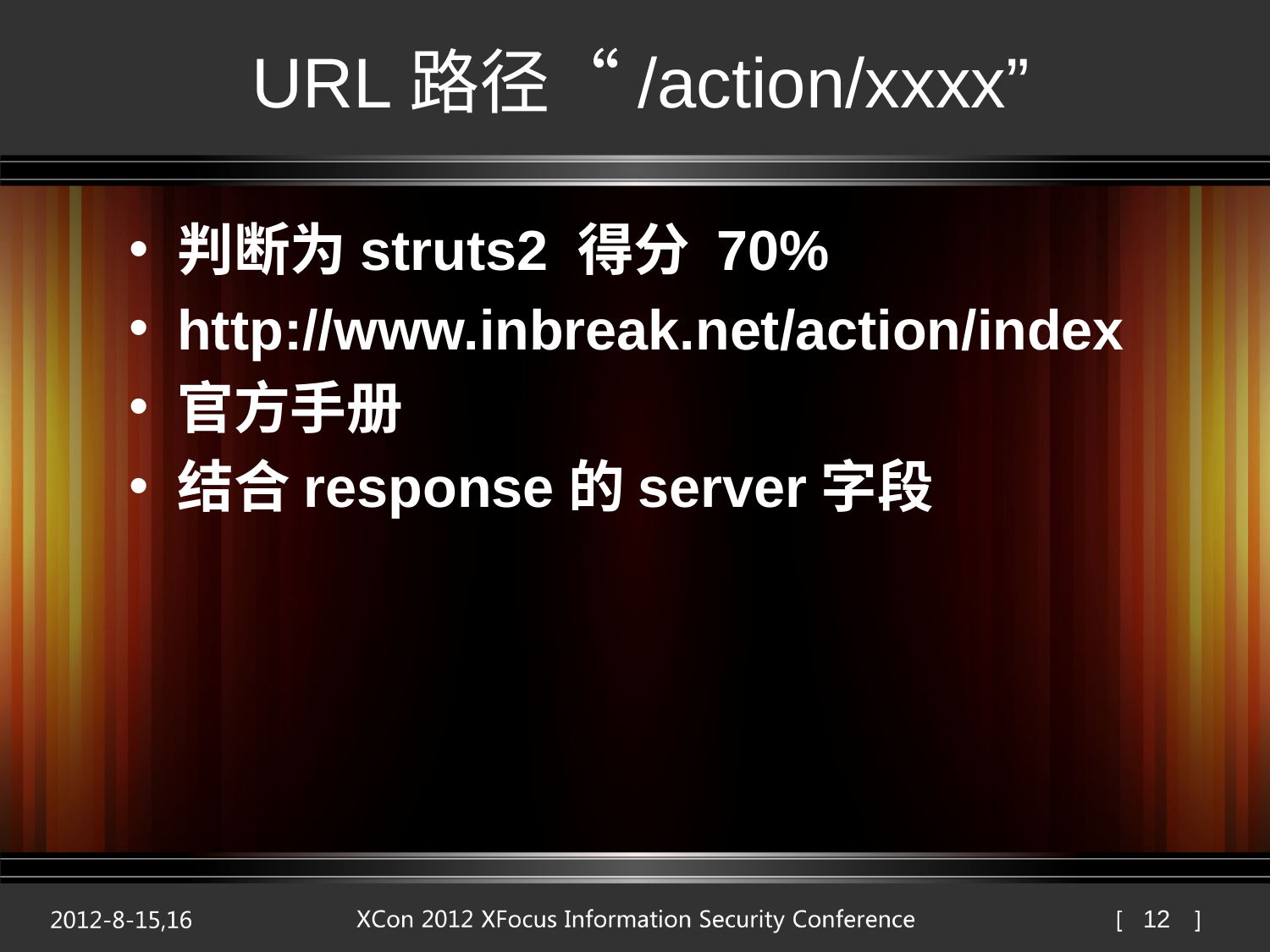

# URL路径“/action/xxxx”
判断为struts2 得分 70%
http://www.inbreak.net/action/index
官方手册
结合response的server字段
12